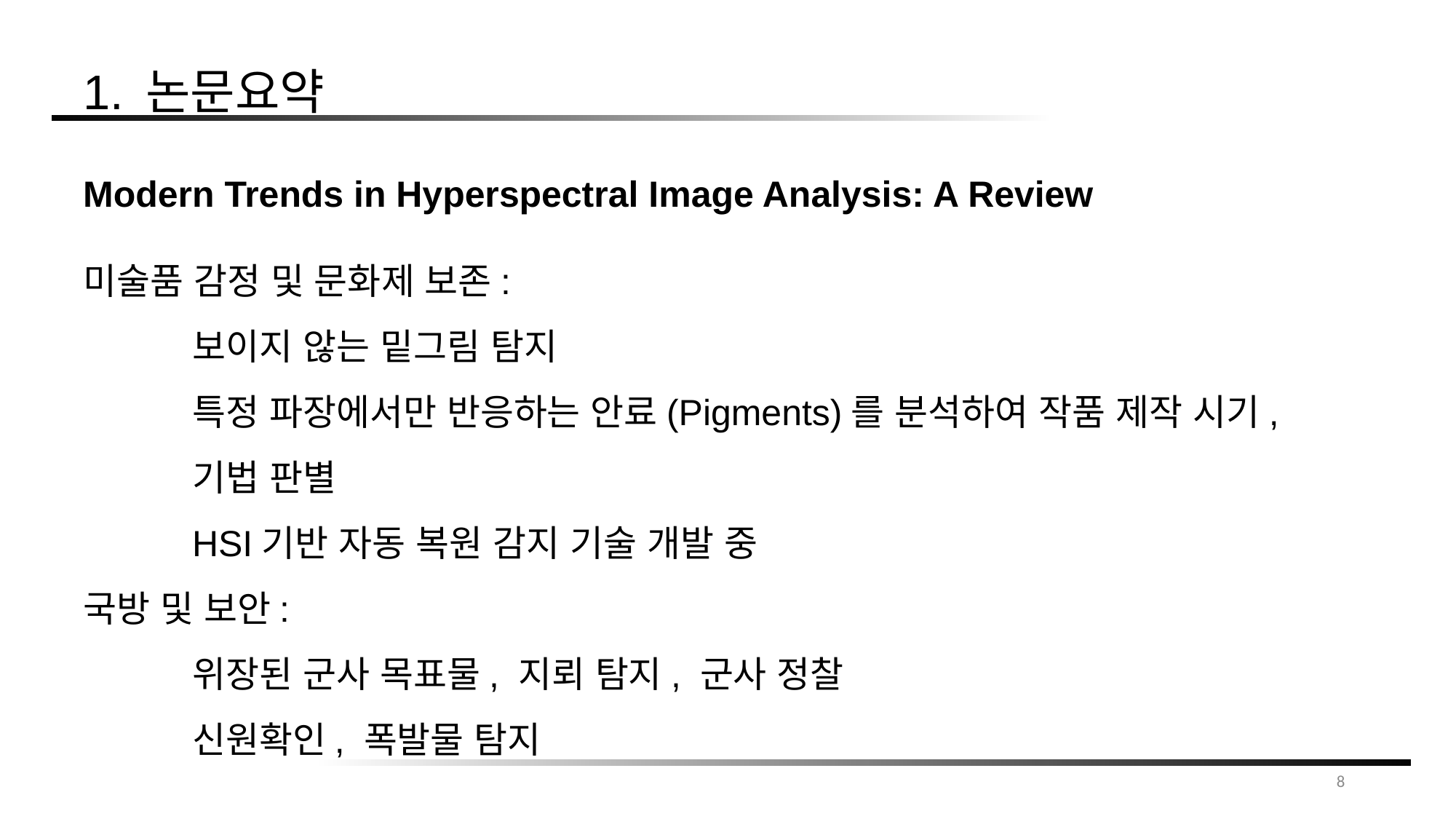

1. 논문요약
Modern Trends in Hyperspectral Image Analysis: A Review
미술품 감정 및 문화제 보존:
	보이지 않는 밑그림 탐지
	특정 파장에서만 반응하는 안료(Pigments)를 분석하여 작품 제작 시기,
	기법 판별
	HSI기반 자동 복원 감지 기술 개발 중
국방 및 보안:
	위장된 군사 목표물, 지뢰 탐지, 군사 정찰
	신원확인, 폭발물 탐지

8